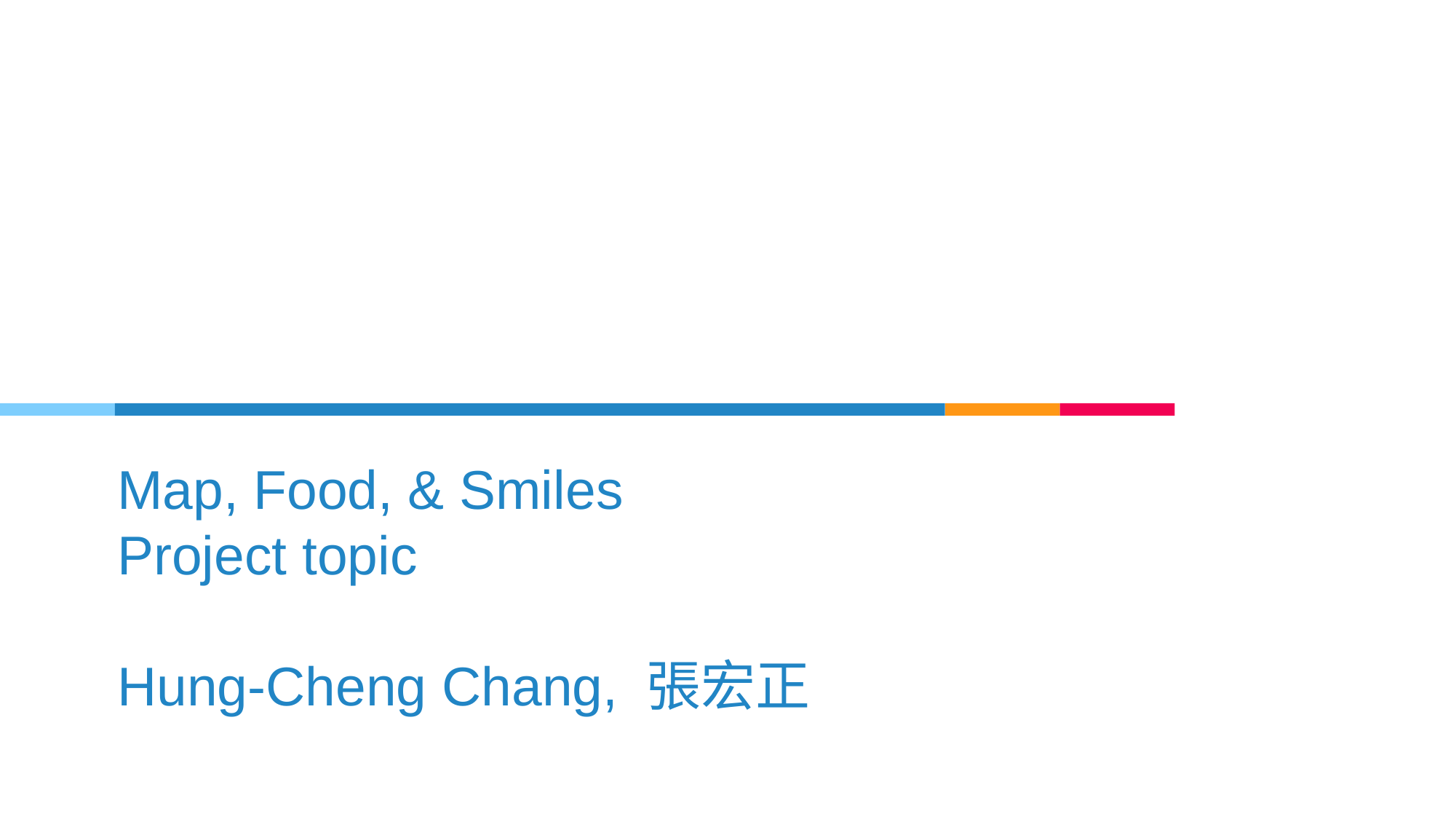

# Map, Food, & Smiles Project topic Hung-Cheng Chang, 張宏正